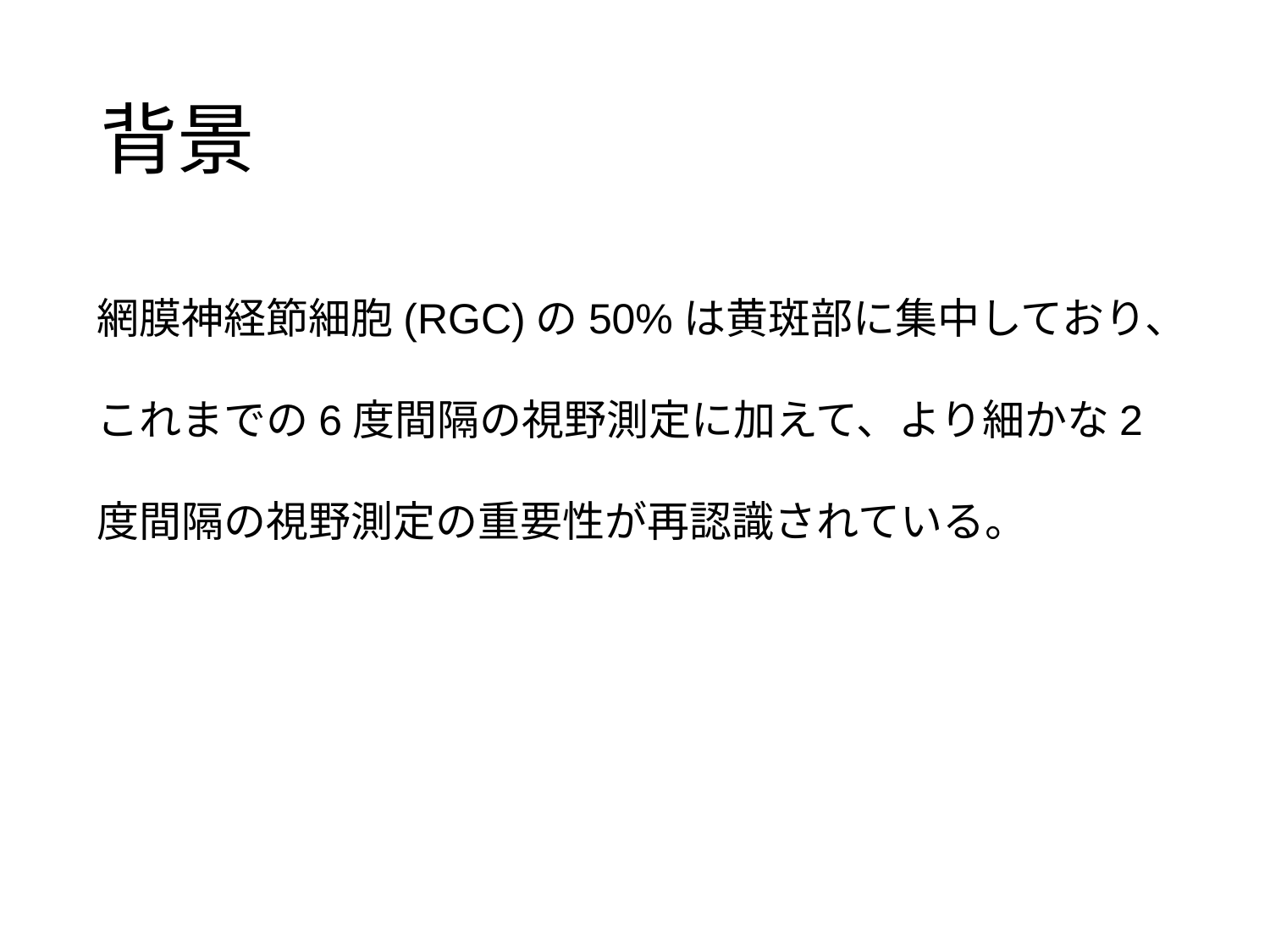

# 背景
網膜神経節細胞(RGC)の50%は黄斑部に集中しており、
これまでの6度間隔の視野測定に加えて、より細かな2度間隔の視野測定の重要性が再認識されている。